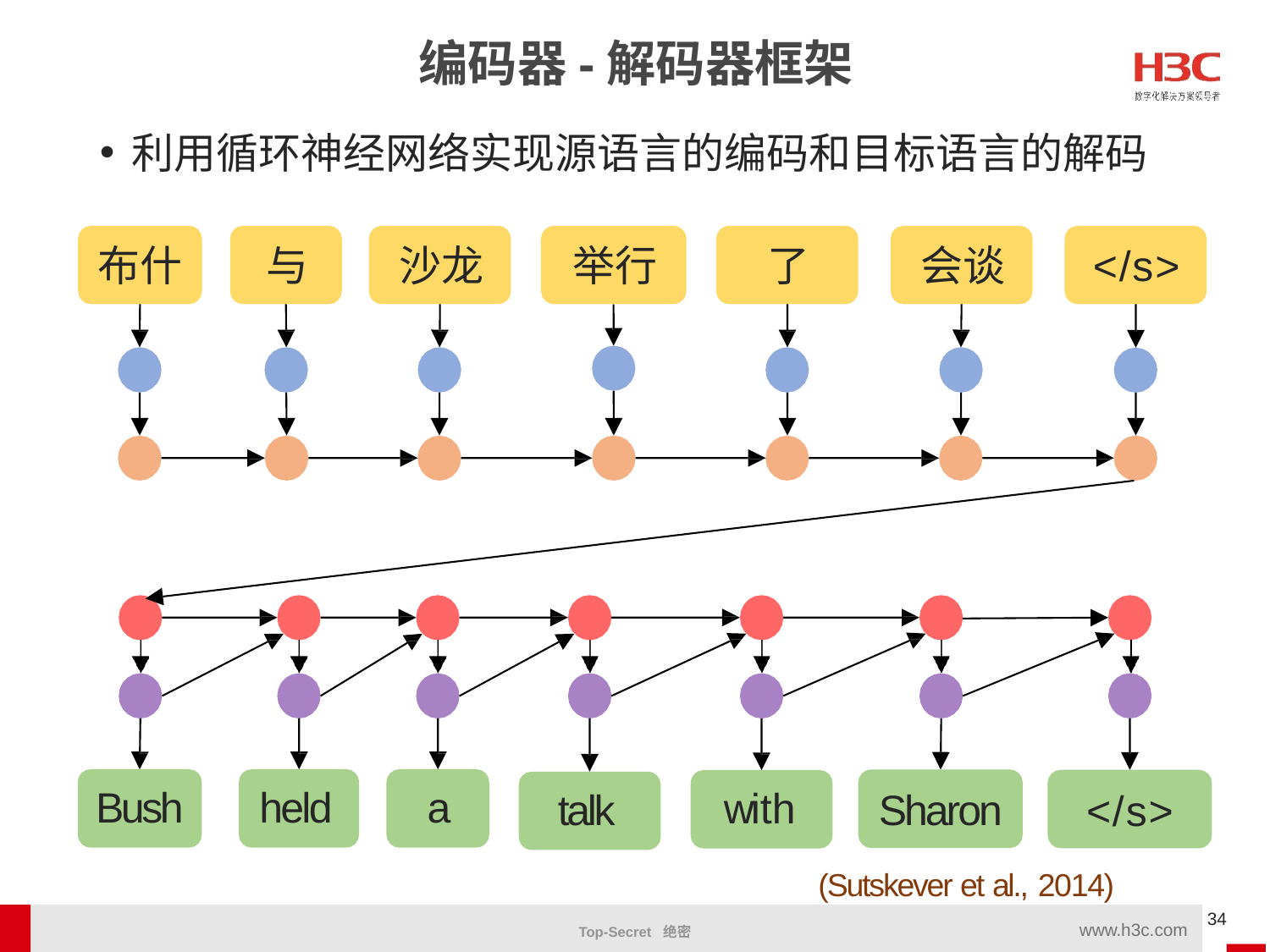

编码器-解码器框架
利用循环神经网络实现源语言的编码和目标语言的解码

布什	与	沙龙	举行	了	会谈	</s>

Sharon
</s>

Bush
held
a
with
talk
(Sutskever et al., 2014)